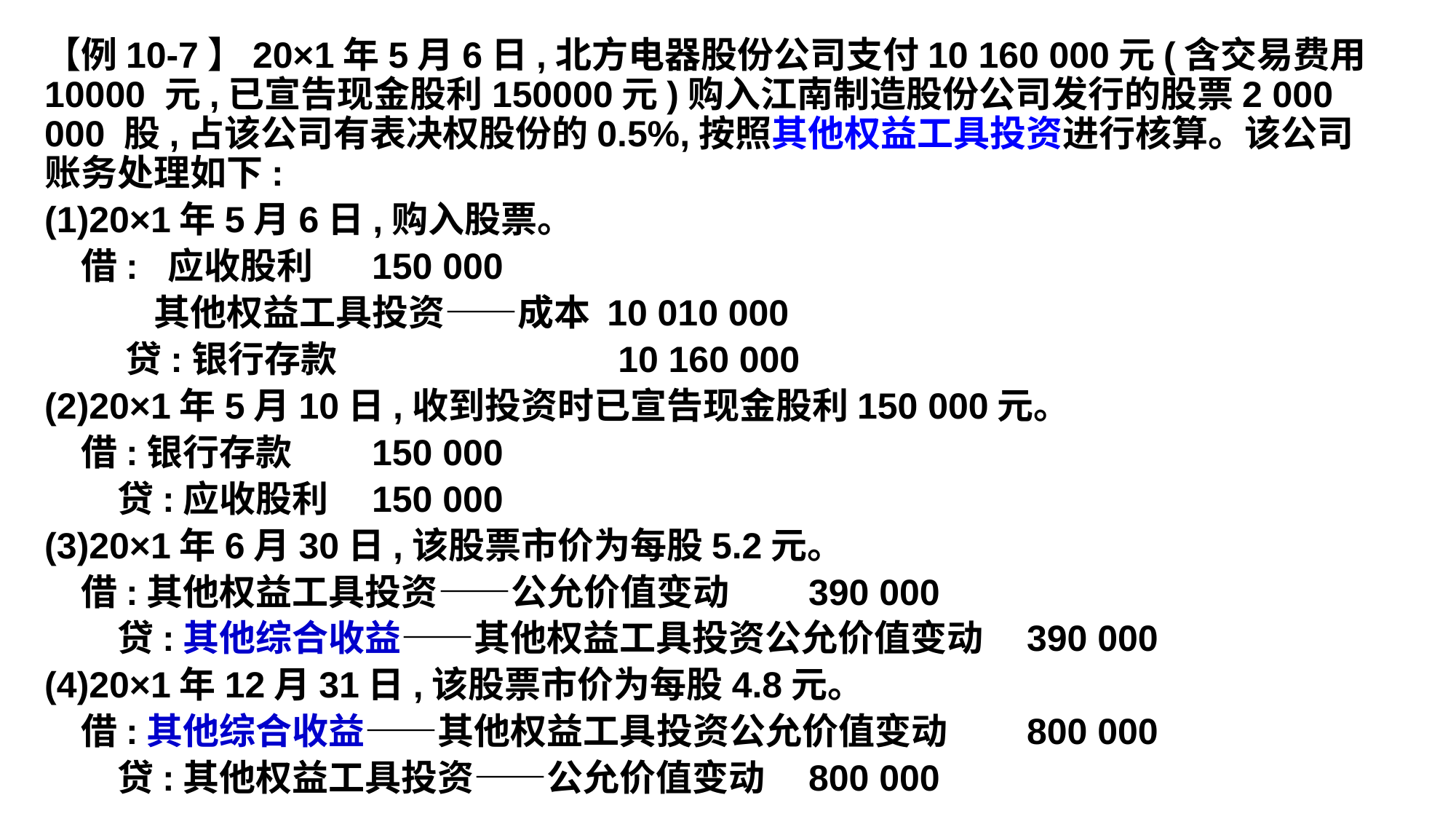

【例10-7】20×1年5月6日,北方电器股份公司支付10 160 000元(含交易费用10000 元,已宣告现金股利150000元)购入江南制造股份公司发行的股票2 000 000 股,占该公司有表决权股份的0.5%,按照其他权益工具投资进行核算。该公司账务处理如下:
(1)20×1年5月6日,购入股票。
　借:  应收股利	150 000
　　　其他权益工具投资——成本 10 010 000
　　 贷:银行存款	                             10 160 000
(2)20×1年5月10日,收到投资时已宣告现金股利150 000元。
　借:银行存款	150 000
　　贷:应收股利	150 000
(3)20×1年6月30日,该股票市价为每股5.2元。
　借:其他权益工具投资——公允价值变动	390 000
　　贷:其他综合收益——其他权益工具投资公允价值变动	390 000
(4)20×1年12月31日,该股票市价为每股4.8元。
　借:其他综合收益——其他权益工具投资公允价值变动	800 000
　　贷:其他权益工具投资——公允价值变动	800 000
Renmin University of China
37